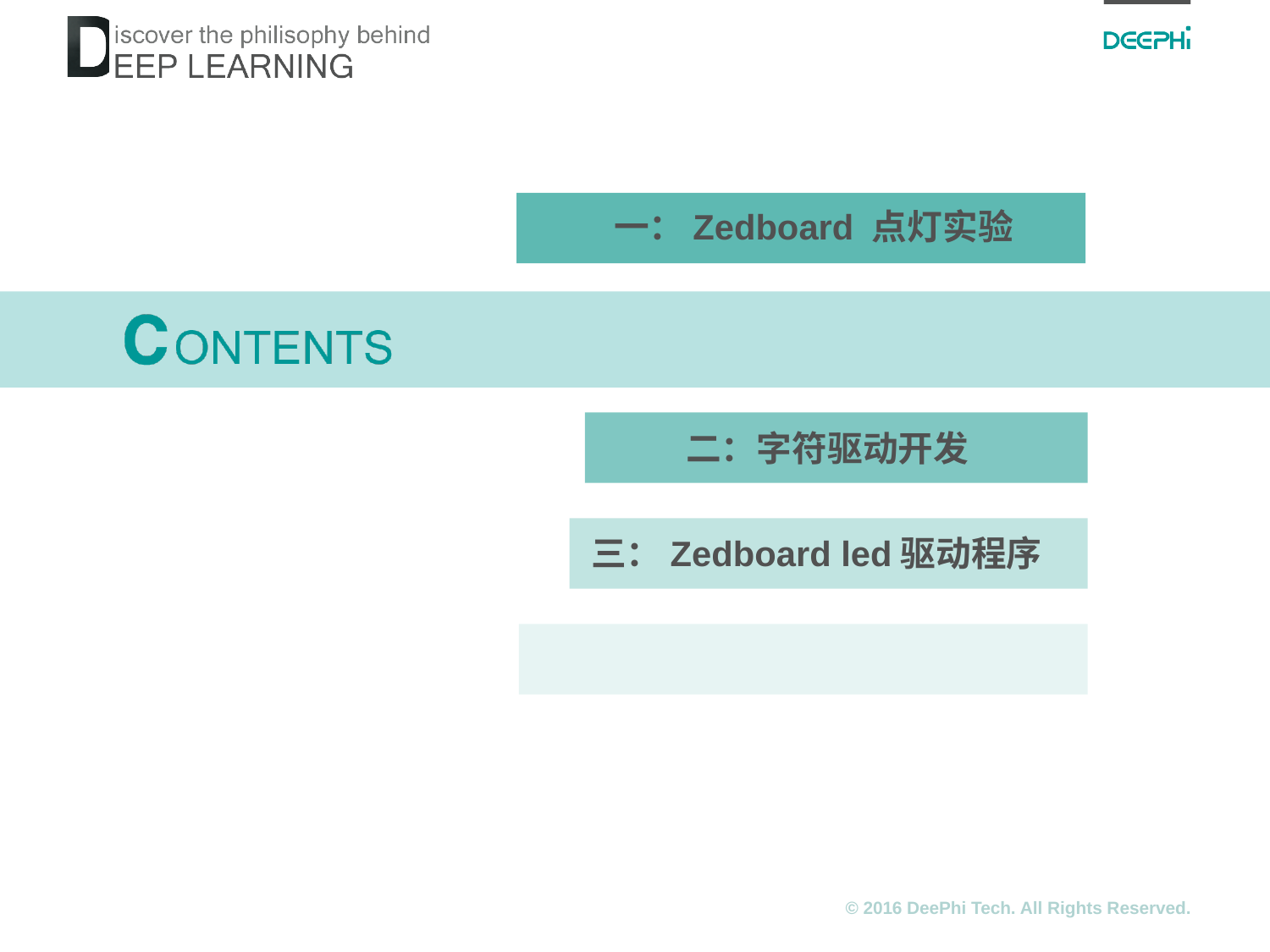

一：Zedboard 点灯实验
二：字符驱动开发
三：Zedboard led驱动程序
© 2016 DeePhi Tech. All Rights Reserved.